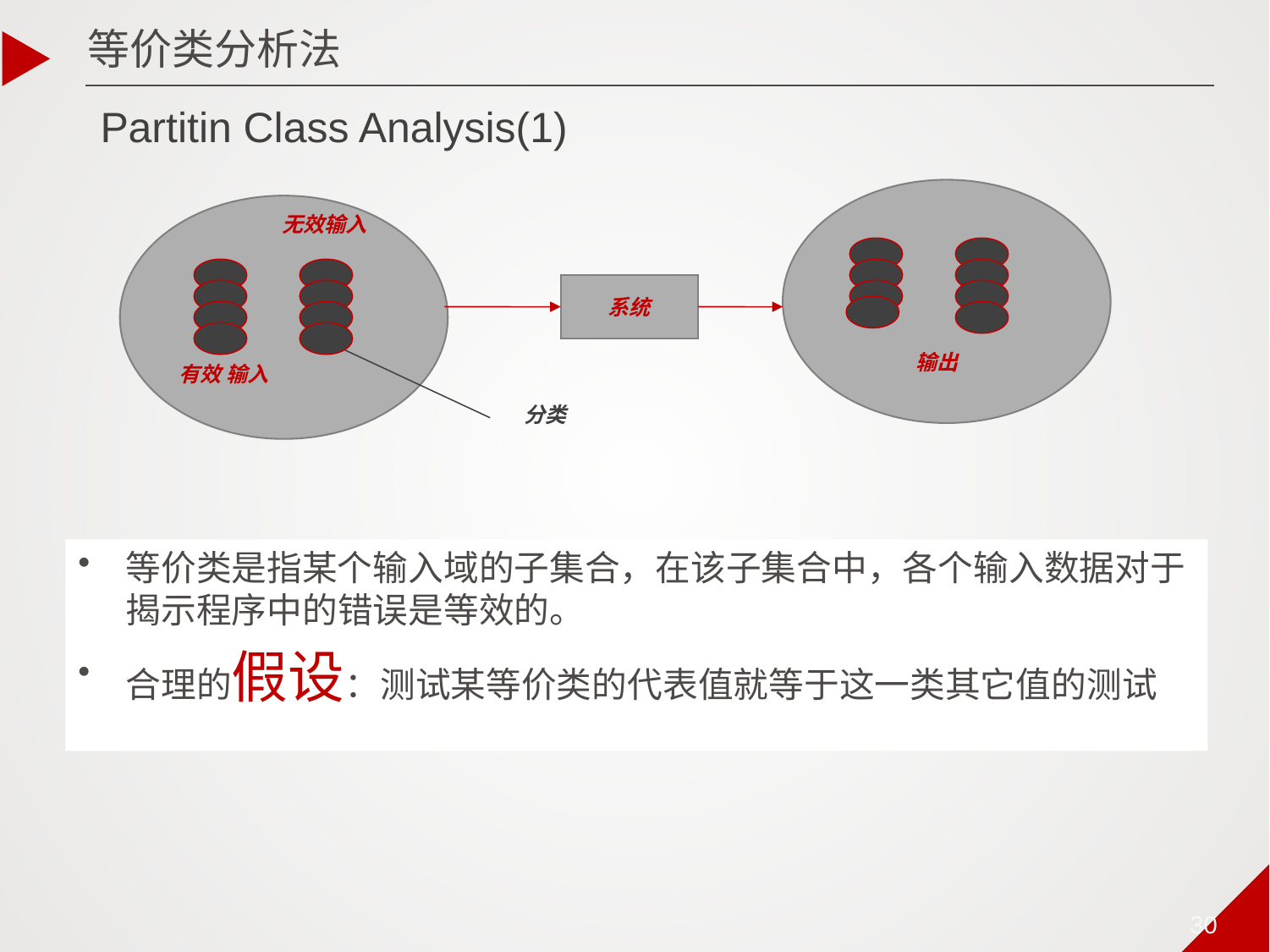

等价类分析法

# Partitin Class Analysis(1)

无效输入

系统

输出

有效 输入
All Rights Reserved
分类
等价类是指某个输入域的子集合，在该子集合中，各个输入数据对于揭示程序中的错误是等效的。
合理的假设：测试某等价类的代表值就等于这一类其它值的测试